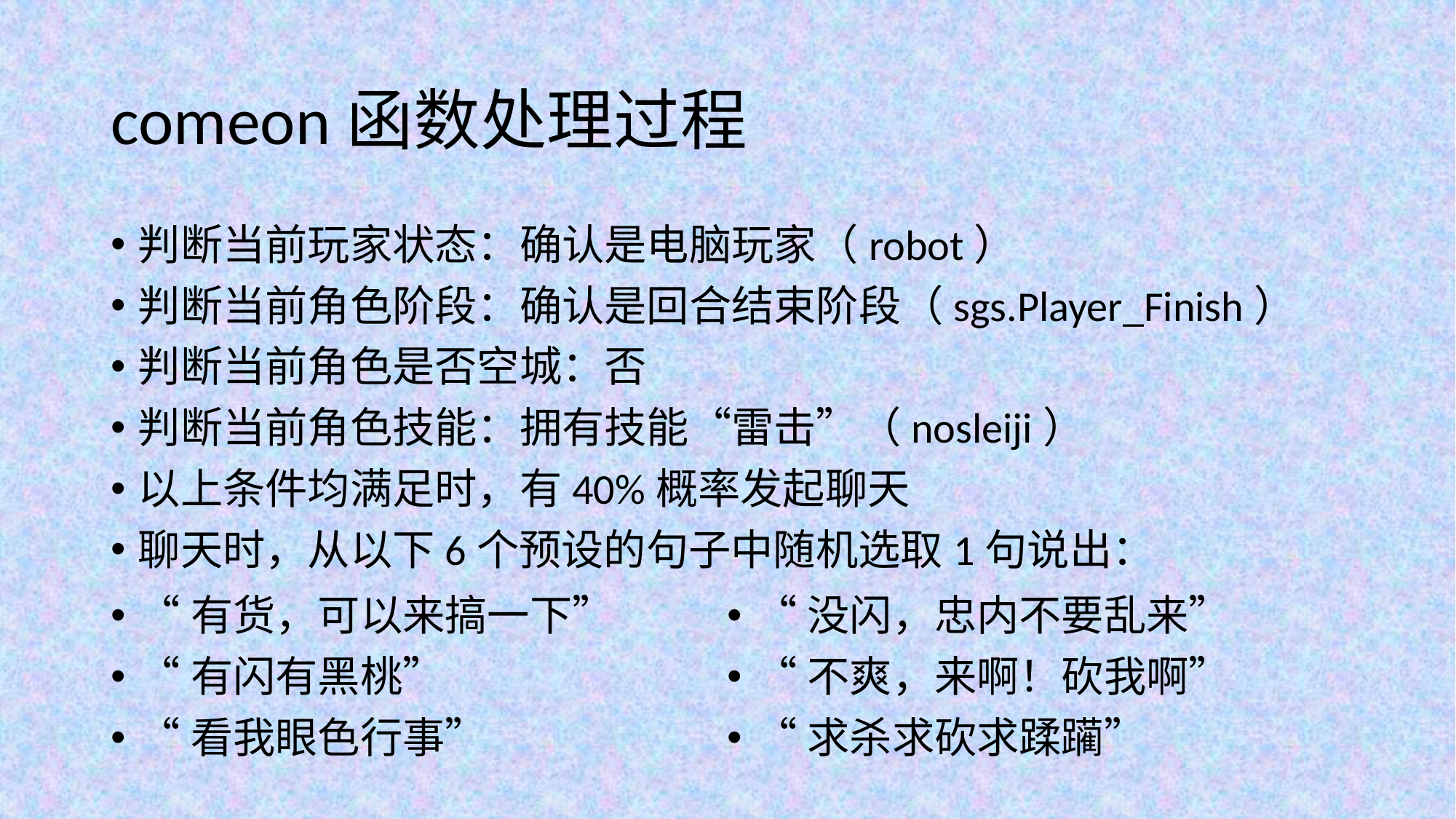

# comeon函数处理过程
判断当前玩家状态：确认是电脑玩家（robot）
判断当前角色阶段：确认是回合结束阶段（sgs.Player_Finish）
判断当前角色是否空城：否
判断当前角色技能：拥有技能“雷击”（nosleiji）
以上条件均满足时，有40%概率发起聊天
聊天时，从以下6个预设的句子中随机选取1句说出：
“有货，可以来搞一下”
“有闪有黑桃”
“看我眼色行事”
“没闪，忠内不要乱来”
“不爽，来啊！砍我啊”
“求杀求砍求蹂躏”